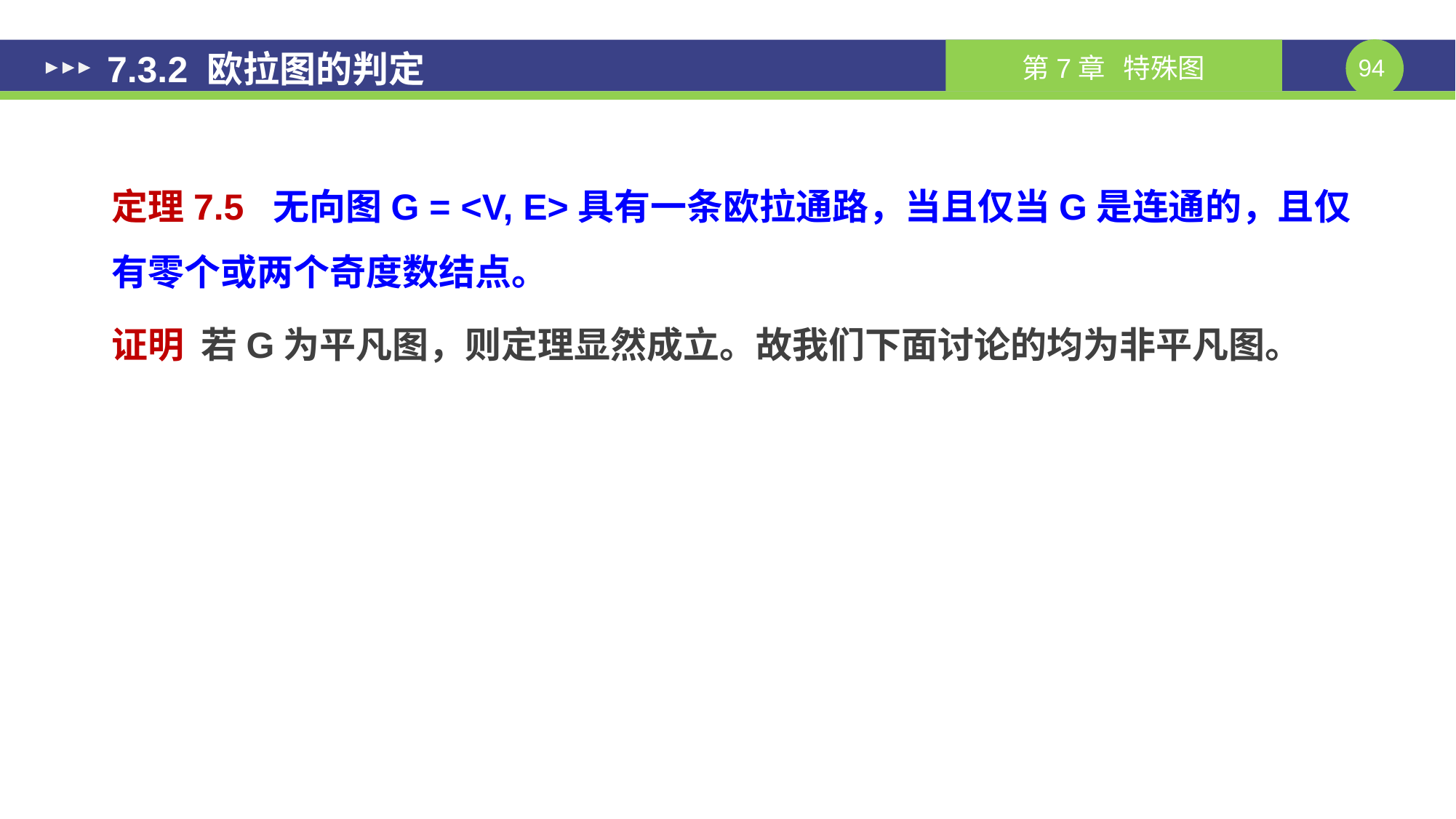

# 7.3.2 欧拉图的判定
定理7.5  无向图G = <V, E>具有一条欧拉通路，当且仅当G是连通的，且仅有零个或两个奇度数结点。
证明  若G为平凡图，则定理显然成立。故我们下面讨论的均为非平凡图。